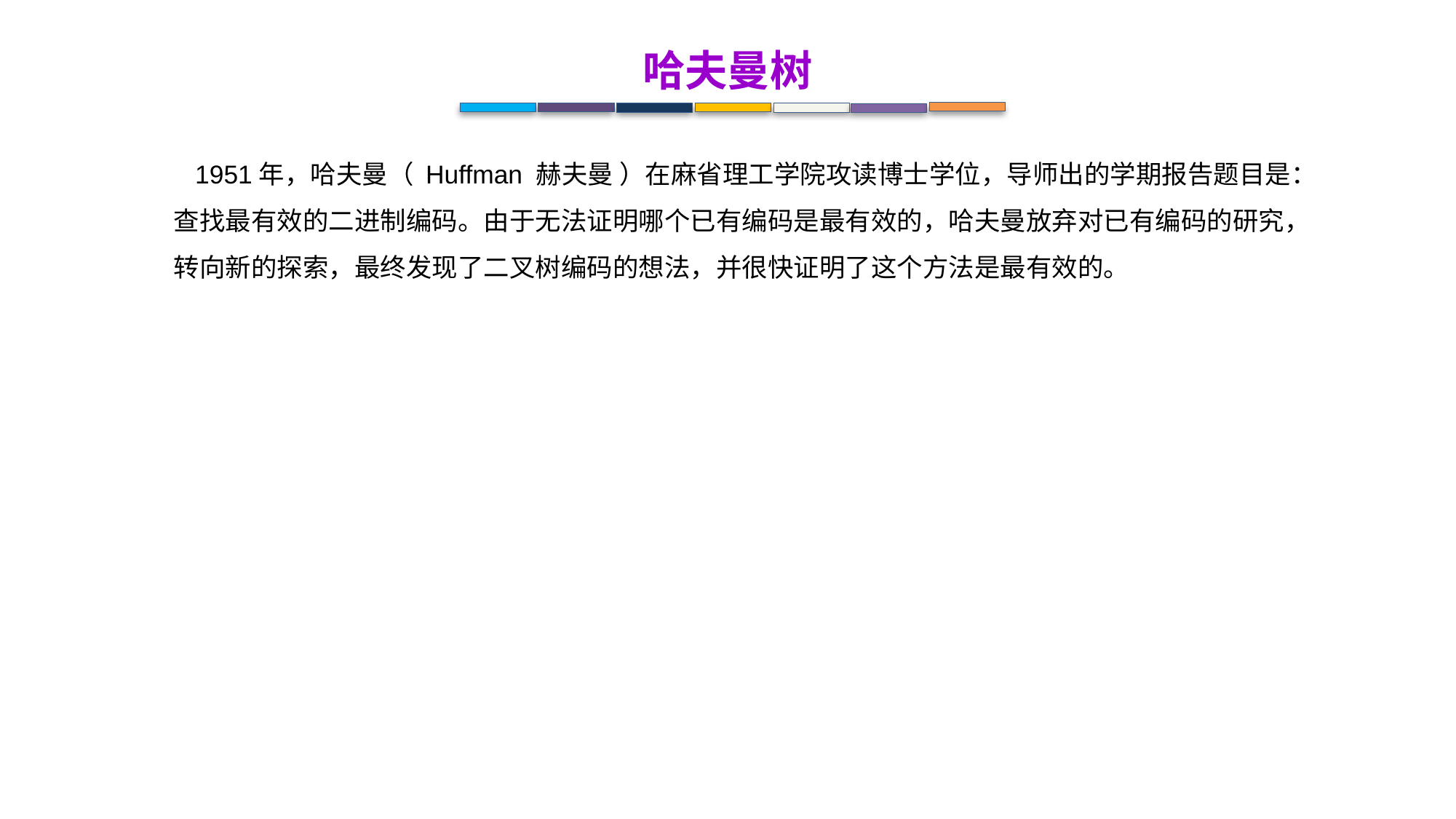

哈夫曼树

   1951年，哈夫曼（ Huffman 赫夫曼 ）在麻省理工学院攻读博士学位，导师出的学期报告题目是：查找最有效的二进制编码。由于无法证明哪个已有编码是最有效的，哈夫曼放弃对已有编码的研究，转向新的探索，最终发现了二叉树编码的想法，并很快证明了这个方法是最有效的。